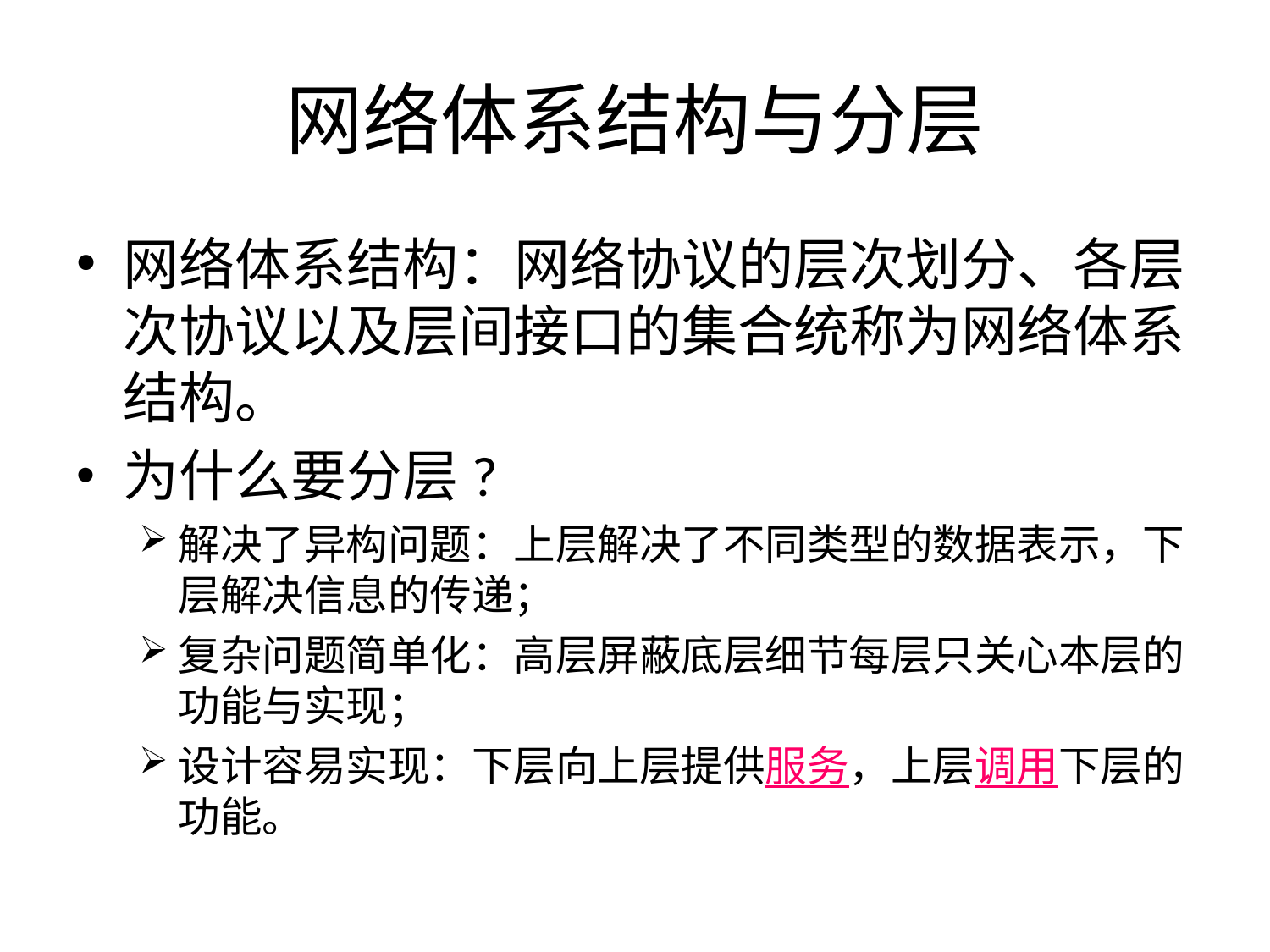

# 网络体系结构与分层
网络体系结构：网络协议的层次划分、各层次协议以及层间接口的集合统称为网络体系结构。
为什么要分层?
解决了异构问题：上层解决了不同类型的数据表示，下层解决信息的传递；
复杂问题简单化：高层屏蔽底层细节每层只关心本层的功能与实现；
设计容易实现：下层向上层提供服务，上层调用下层的功能。